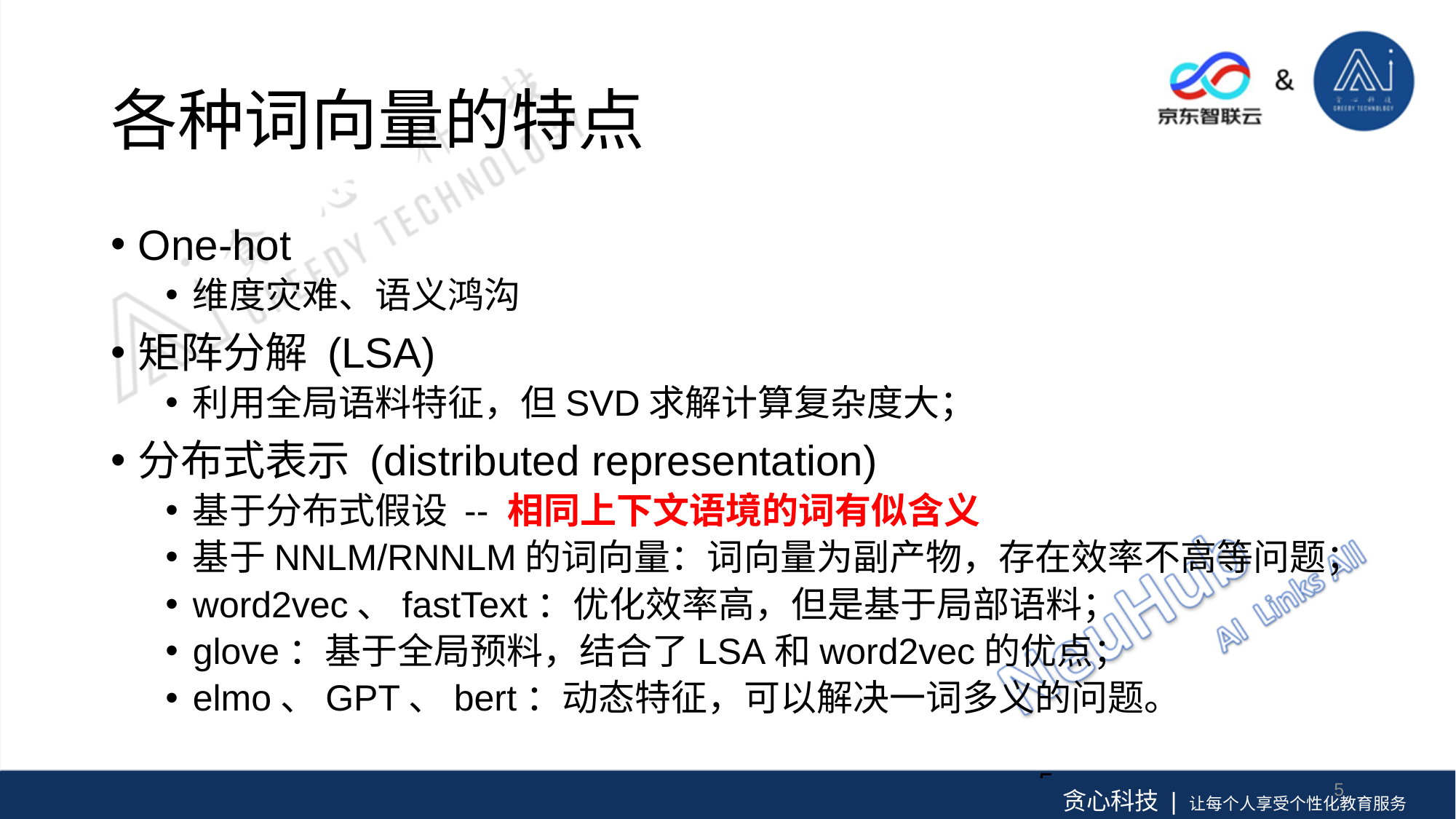

# 各种词向量的特点
One-hot
维度灾难、语义鸿沟
矩阵分解 (LSA)
利用全局语料特征，但SVD求解计算复杂度大；
分布式表示 (distributed representation)
基于分布式假设 -- 相同上下文语境的词有似含义
基于NNLM/RNNLM的词向量：词向量为副产物，存在效率不高等问题；
word2vec、fastText：优化效率高，但是基于局部语料；
glove：基于全局预料，结合了LSA和word2vec的优点；
elmo、GPT、bert：动态特征，可以解决一词多义的问题。